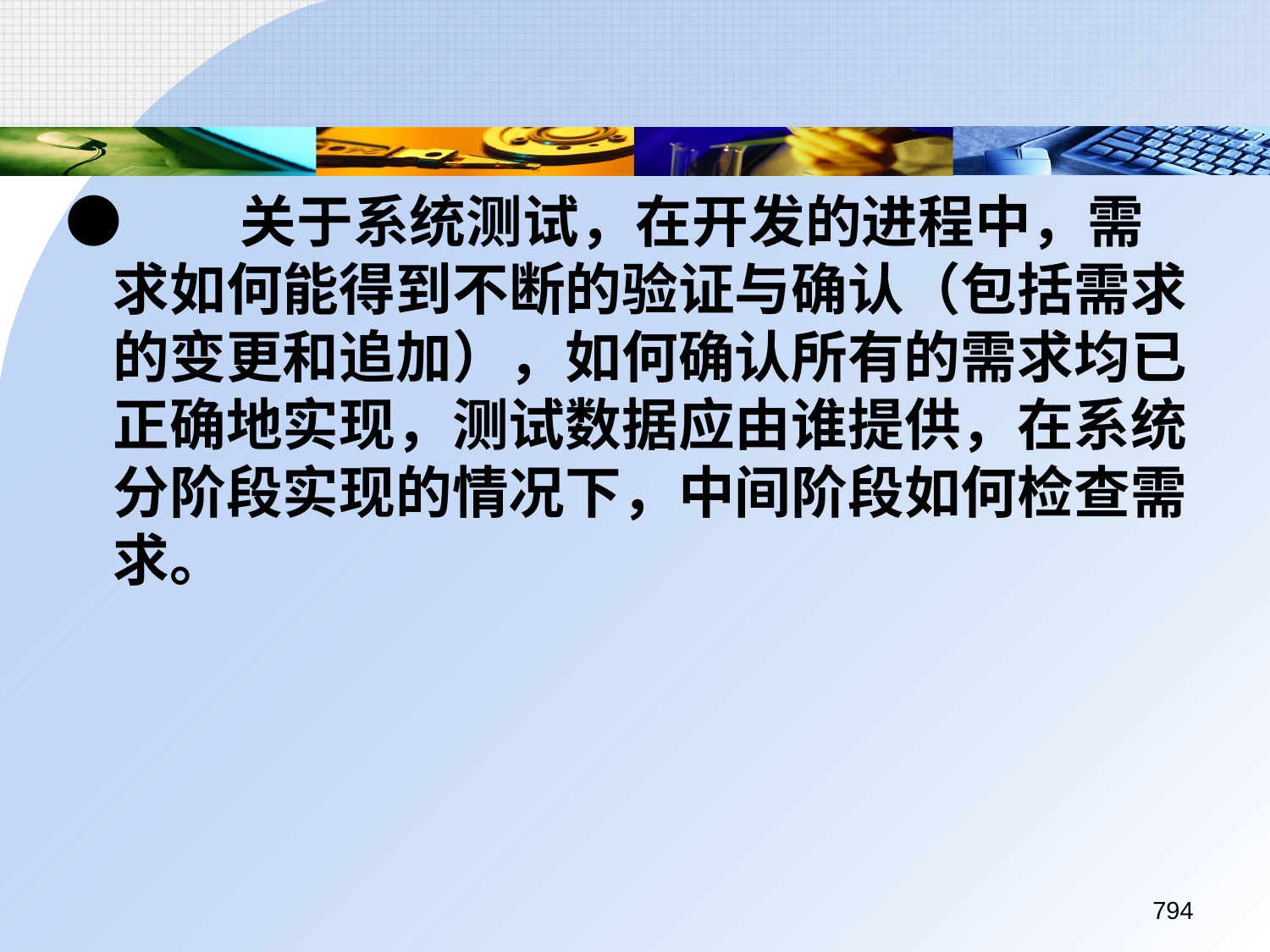

●	关于系统测试，在开发的进程中，需求如何能得到不断的验证与确认（包括需求的变更和追加），如何确认所有的需求均已正确地实现，测试数据应由谁提供，在系统分阶段实现的情况下，中间阶段如何检查需求。

794